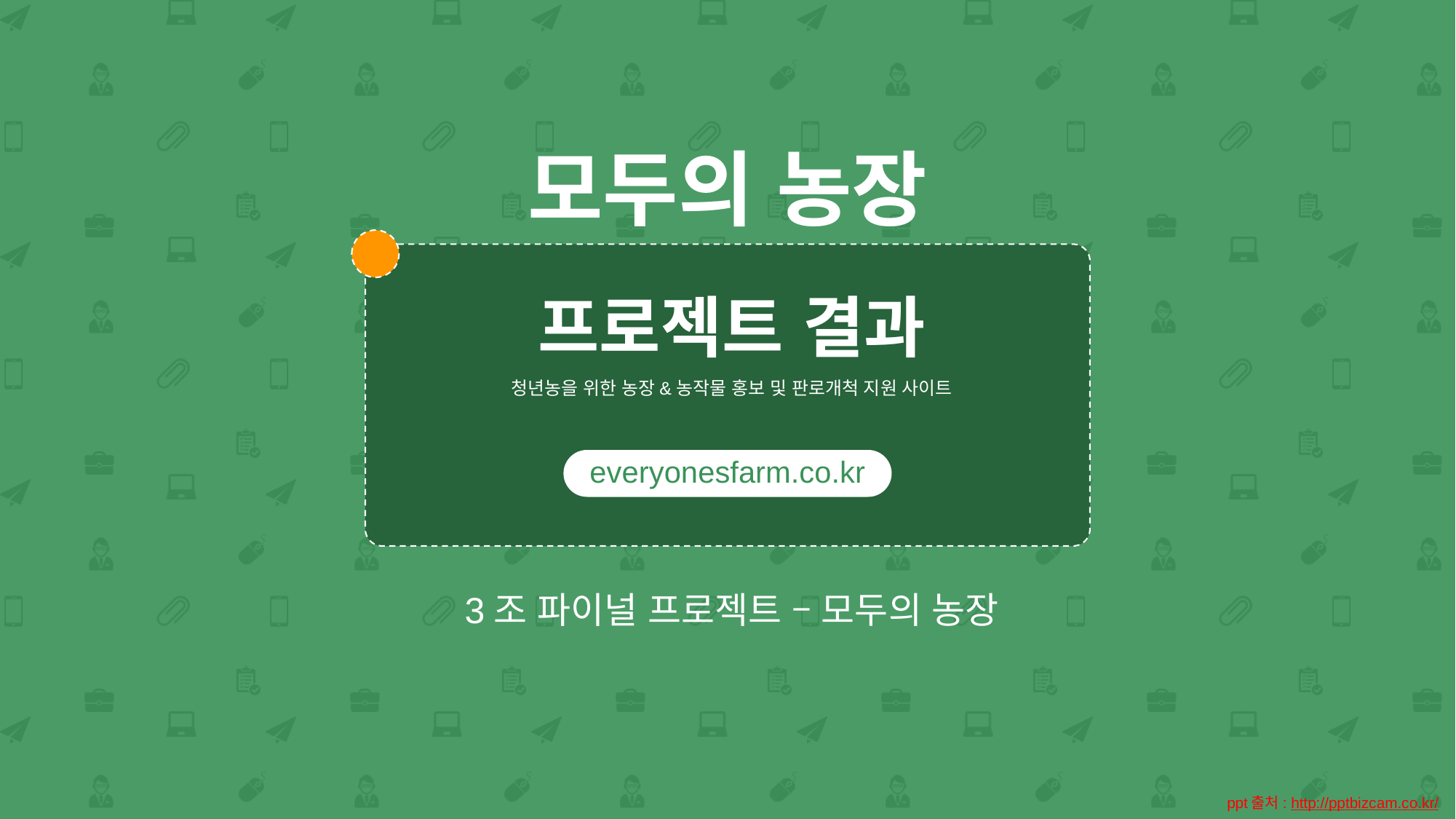

모두의 농장

프로젝트 결과
청년농을 위한 농장&농작물 홍보 및 판로개척 지원 사이트
everyonesfarm.co.kr
3조 파이널 프로젝트 – 모두의 농장
ppt출처: http://pptbizcam.co.kr/